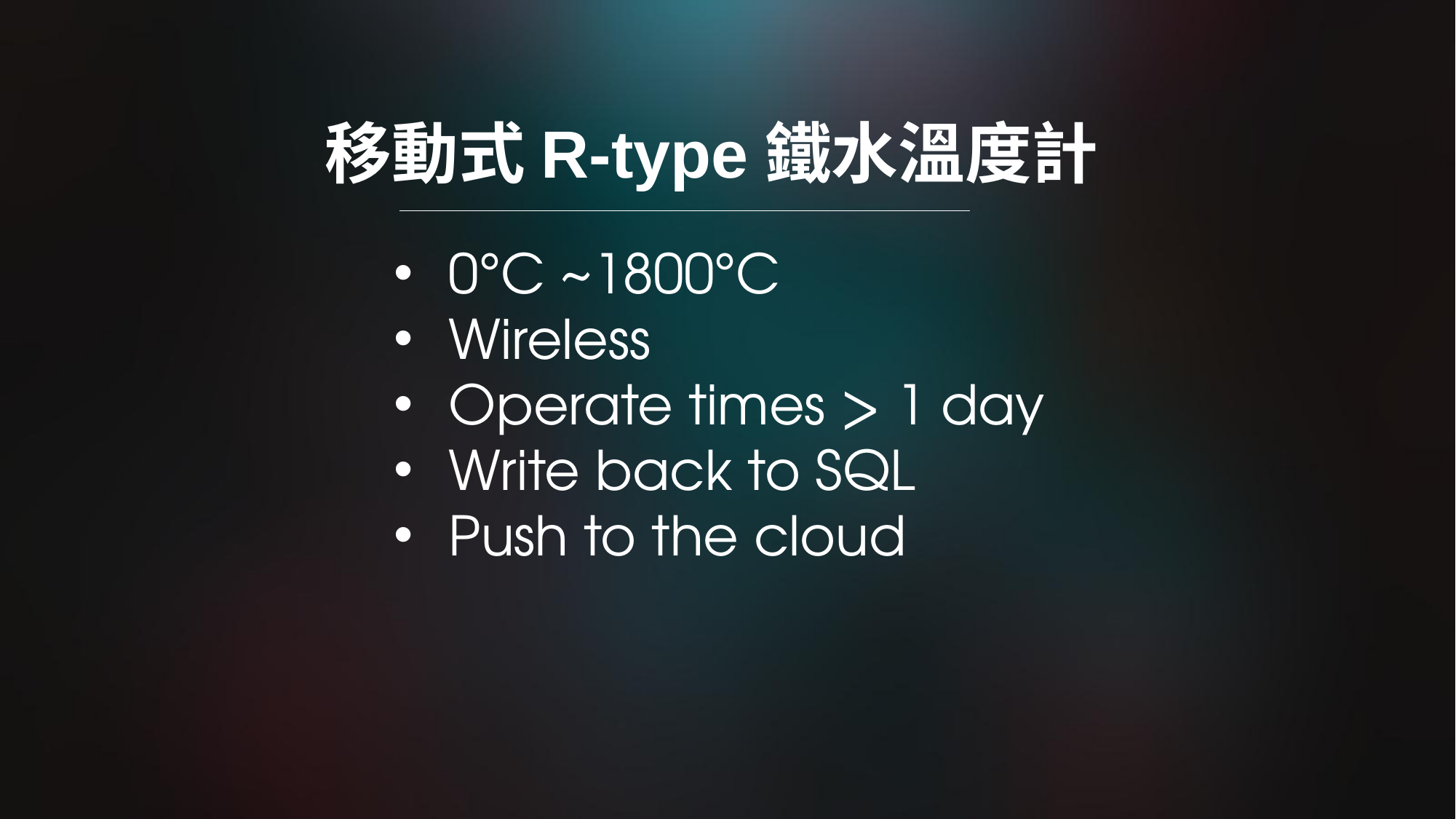

移動式R-type鐵水溫度計

0°C ~1800°C
Wireless
Operate times > 1 day
Write back to SQL
Push to the cloud